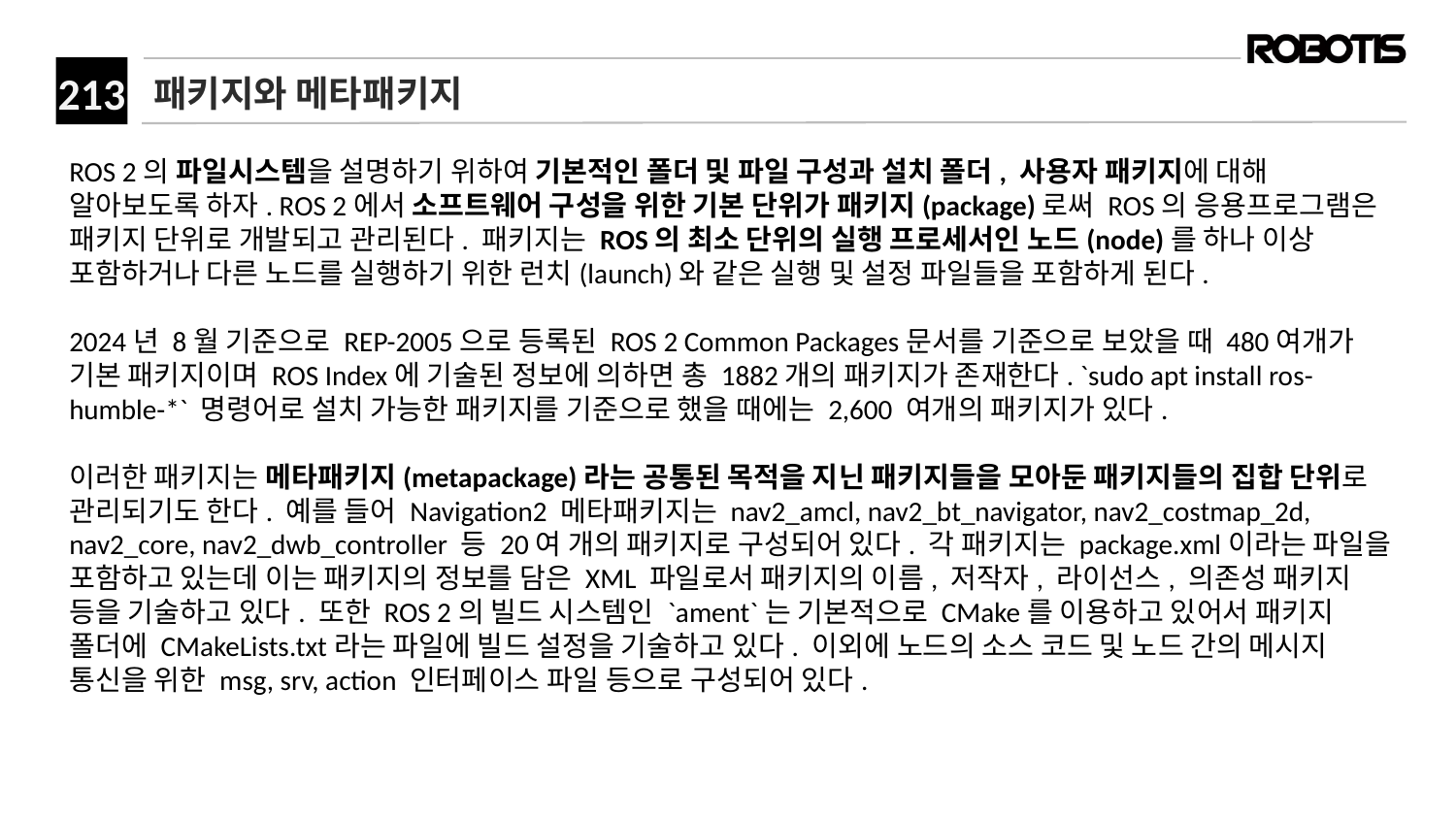

# 패키지와 메타패키지
ROS 2의 파일시스템을 설명하기 위하여 기본적인 폴더 및 파일 구성과 설치 폴더, 사용자 패키지에 대해 알아보도록 하자. ROS 2에서 소프트웨어 구성을 위한 기본 단위가 패키지(package)로써 ROS의 응용프로그램은 패키지 단위로 개발되고 관리된다. 패키지는 ROS의 최소 단위의 실행 프로세서인 노드(node)를 하나 이상 포함하거나 다른 노드를 실행하기 위한 런치(launch)와 같은 실행 및 설정 파일들을 포함하게 된다.

2024년 8월 기준으로 REP-2005으로 등록된 ROS 2 Common Packages문서를 기준으로 보았을 때 480여개가 기본 패키지이며 ROS Index에 기술된 정보에 의하면 총 1882개의 패키지가 존재한다. `sudo apt install ros-humble-*` 명령어로 설치 가능한 패키지를 기준으로 했을 때에는 2,600 여개의 패키지가 있다.

이러한 패키지는 메타패키지(metapackage)라는 공통된 목적을 지닌 패키지들을 모아둔 패키지들의 집합 단위로 관리되기도 한다. 예를 들어 Navigation2 메타패키지는 nav2_amcl, nav2_bt_navigator, nav2_costmap_2d, nav2_core, nav2_dwb_controller 등 20여 개의 패키지로 구성되어 있다. 각 패키지는 package.xml이라는 파일을 포함하고 있는데 이는 패키지의 정보를 담은 XML 파일로서 패키지의 이름, 저작자, 라이선스, 의존성 패키지 등을 기술하고 있다. 또한 ROS 2의 빌드 시스템인 `ament`는 기본적으로 CMake를 이용하고 있어서 패키지 폴더에 CMakeLists.txt라는 파일에 빌드 설정을 기술하고 있다. 이외에 노드의 소스 코드 및 노드 간의 메시지 통신을 위한 msg, srv, action 인터페이스 파일 등으로 구성되어 있다.